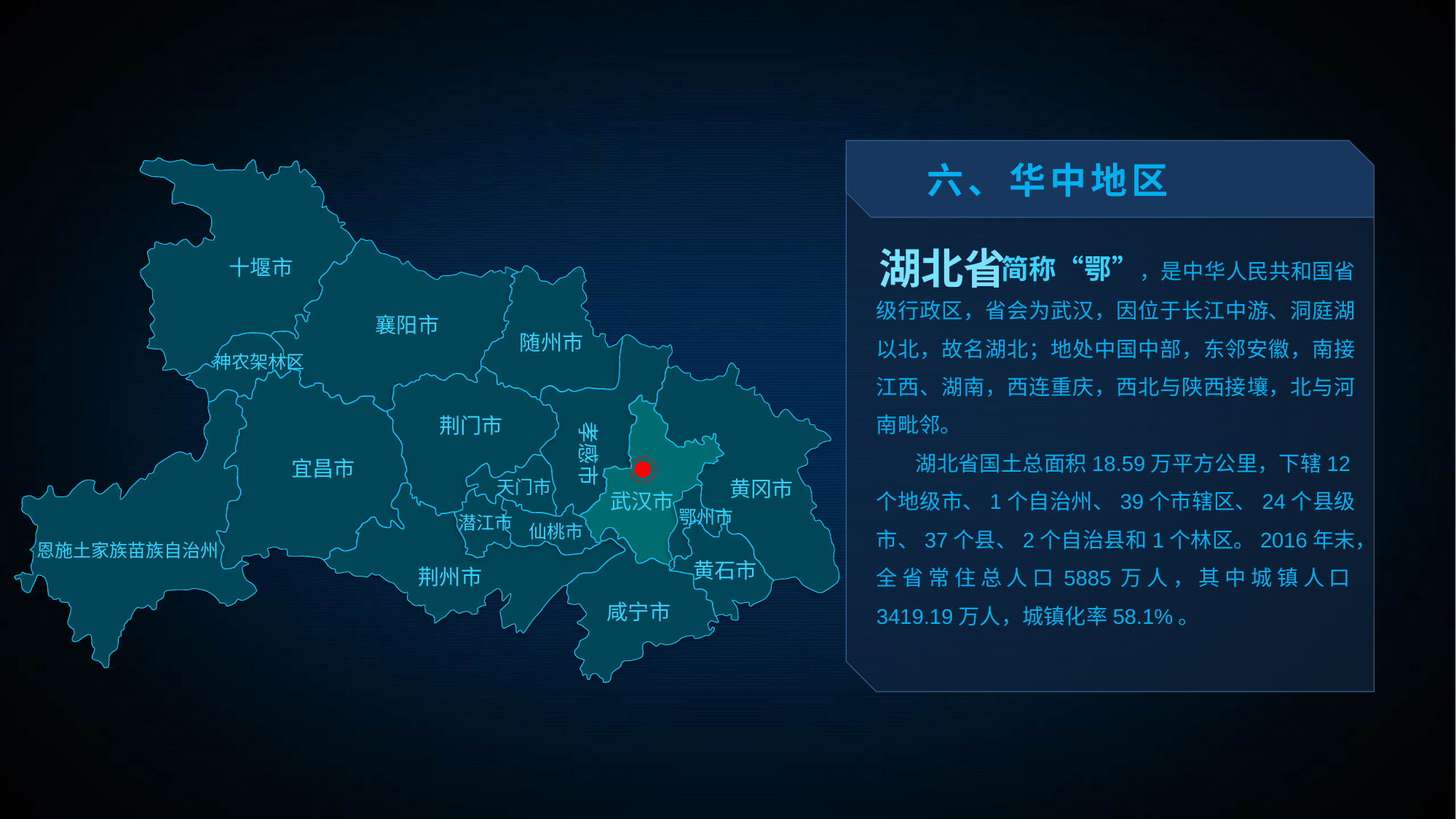

六、华中地区

                  简称“鄂”，是中华人民共和国省级行政区，省会为武汉，因位于长江中游、洞庭湖以北，故名湖北；地处中国中部，东邻安徽，南接江西、湖南，西连重庆，西北与陕西接壤，北与河南毗邻。
       湖北省国土总面积18.59万平方公里，下辖12个地级市、1个自治州、39个市辖区、24个县级市、37个县、2个自治县和1个林区。2016年末，全省常住总人口5885万人，其中城镇人口3419.19万人，城镇化率58.1%。
湖北省

十堰市

襄阳市
随州市

神农架林区

荆门市
孝感市
宜昌市

天门市
黄冈市
武汉市

鄂州市
潜江市
仙桃市

恩施土家族苗族自治州
黄石市
荆州市
咸宁市